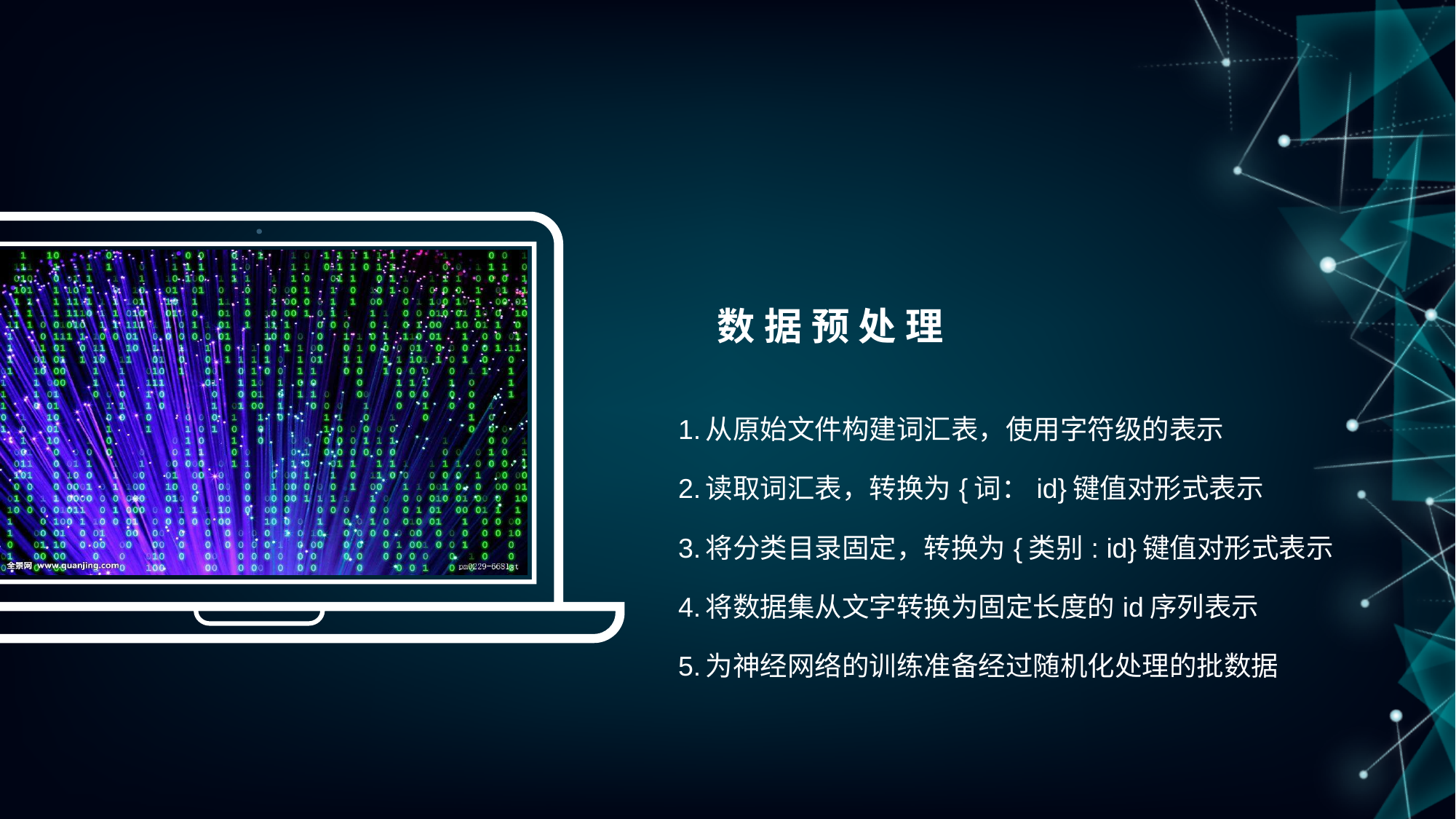

数据预处理
从原始文件构建词汇表，使用字符级的表示
读取词汇表，转换为{词：id}键值对形式表示
将分类目录固定，转换为{类别: id}键值对形式表示
将数据集从文字转换为固定长度的id序列表示
为神经网络的训练准备经过随机化处理的批数据